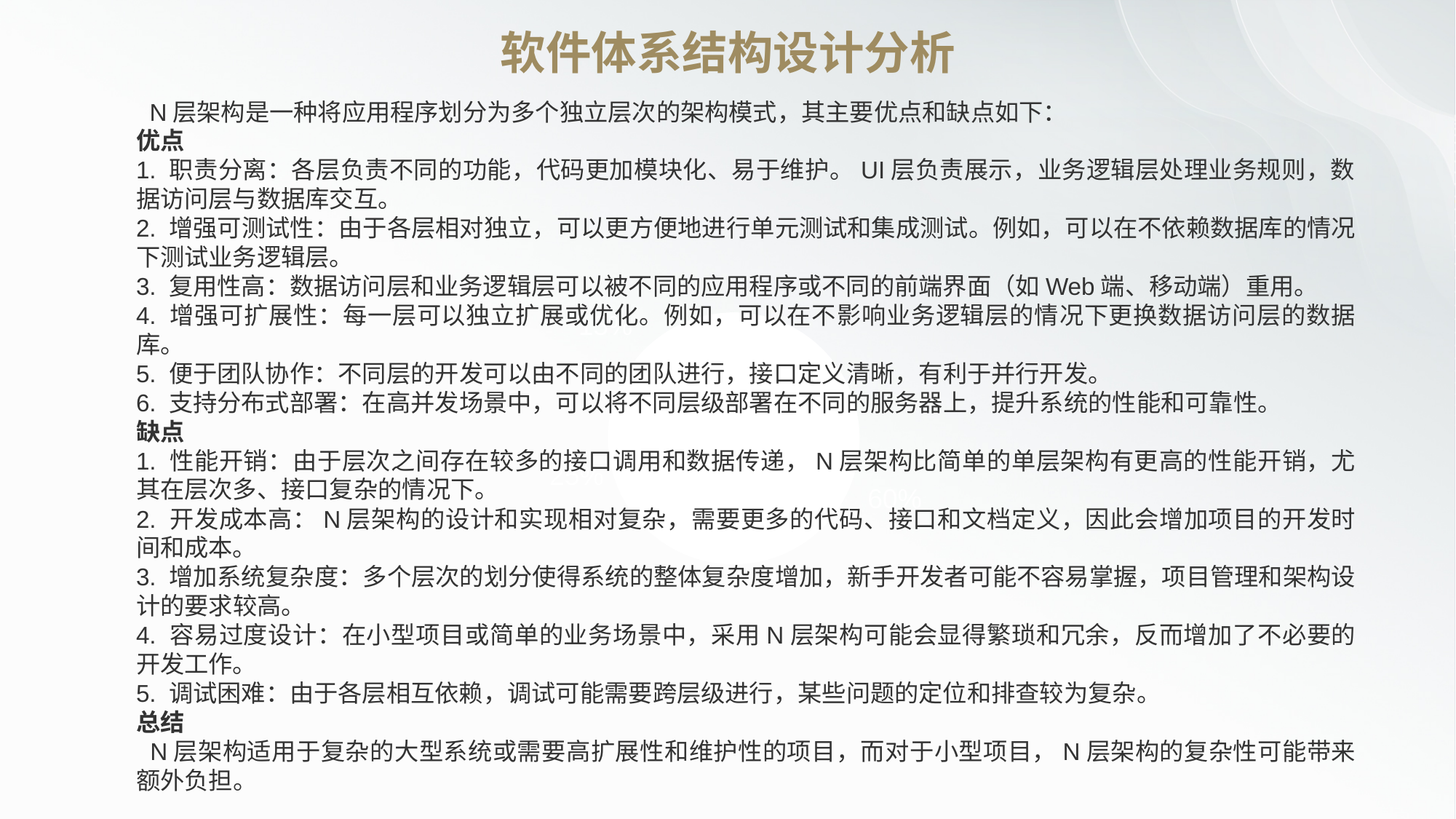

软件体系结构设计分析
  N层架构是一种将应用程序划分为多个独立层次的架构模式，其主要优点和缺点如下：
优点
1. 职责分离：各层负责不同的功能，代码更加模块化、易于维护。UI层负责展示，业务逻辑层处理业务规则，数据访问层与数据库交互。
2. 增强可测试性：由于各层相对独立，可以更方便地进行单元测试和集成测试。例如，可以在不依赖数据库的情况下测试业务逻辑层。
3. 复用性高：数据访问层和业务逻辑层可以被不同的应用程序或不同的前端界面（如Web端、移动端）重用。
4. 增强可扩展性：每一层可以独立扩展或优化。例如，可以在不影响业务逻辑层的情况下更换数据访问层的数据库。
5. 便于团队协作：不同层的开发可以由不同的团队进行，接口定义清晰，有利于并行开发。
6. 支持分布式部署：在高并发场景中，可以将不同层级部署在不同的服务器上，提升系统的性能和可靠性。
缺点
1. 性能开销：由于层次之间存在较多的接口调用和数据传递，N层架构比简单的单层架构有更高的性能开销，尤其在层次多、接口复杂的情况下。
2. 开发成本高：N层架构的设计和实现相对复杂，需要更多的代码、接口和文档定义，因此会增加项目的开发时间和成本。
3. 增加系统复杂度：多个层次的划分使得系统的整体复杂度增加，新手开发者可能不容易掌握，项目管理和架构设计的要求较高。
4. 容易过度设计：在小型项目或简单的业务场景中，采用N层架构可能会显得繁琐和冗余，反而增加了不必要的开发工作。
5. 调试困难：由于各层相互依赖，调试可能需要跨层级进行，某些问题的定位和排查较为复杂。
总结
  N层架构适用于复杂的大型系统或需要高扩展性和维护性的项目，而对于小型项目，N层架构的复杂性可能带来额外负担。

15%

25%

60%